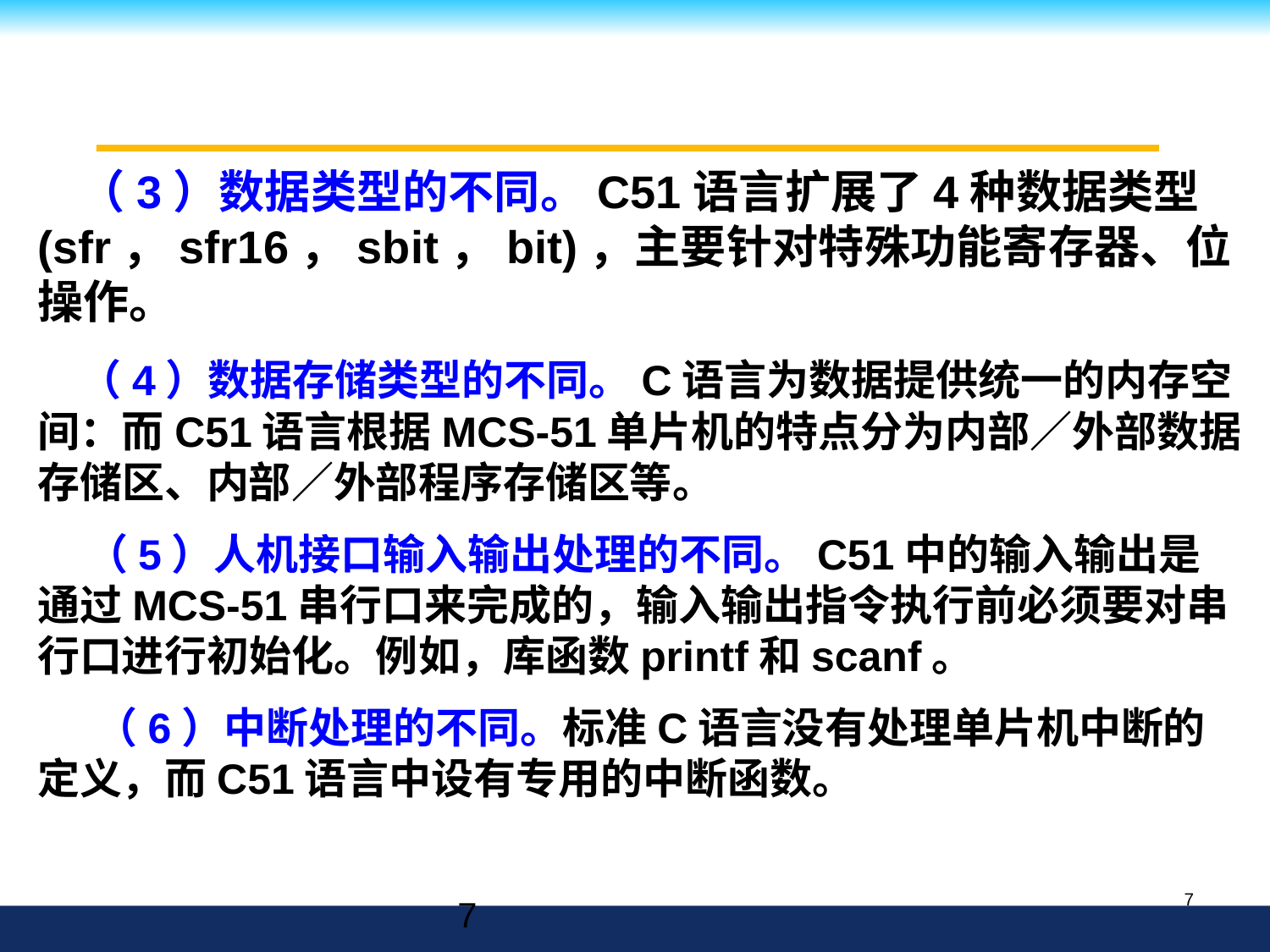

（3）数据类型的不同。C51语言扩展了4种数据类型(sfr，sfr16，sbit，bit)，主要针对特殊功能寄存器、位操作。
   （4）数据存储类型的不同。C语言为数据提供统一的内存空间：而C51语言根据MCS-51单片机的特点分为内部／外部数据存储区、内部／外部程序存储区等。
    （5）人机接口输入输出处理的不同。C51中的输入输出是通过MCS-51串行口来完成的，输入输出指令执行前必须要对串行口进行初始化。例如，库函数printf和scanf。
     （6）中断处理的不同。标准C语言没有处理单片机中断的定义，而C51语言中设有专用的中断函数。
7
7